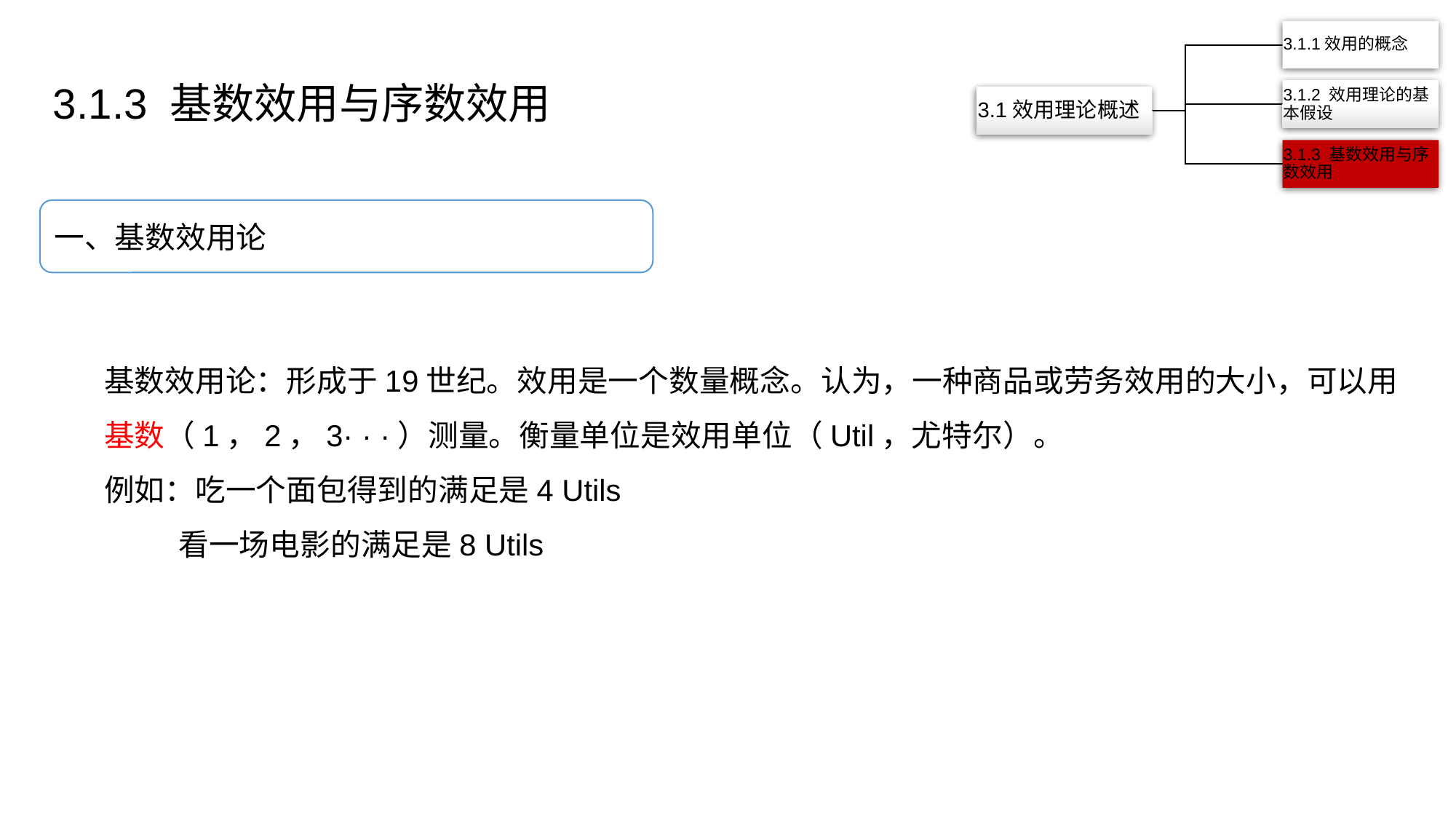

3.1效用理论概述
3.1.1效用的概念
3.1.2 效用理论的基本假设
3.1.3 基数效用与序数效用
3.1.3 基数效用与序数效用
一、基数效用论
基数效用论：形成于19世纪。效用是一个数量概念。认为，一种商品或劳务效用的大小，可以用基数（1，2，3· · ·）测量。衡量单位是效用单位（Util，尤特尔）。
例如：吃一个面包得到的满足是4 Utils
          看一场电影的满足是8 Utils